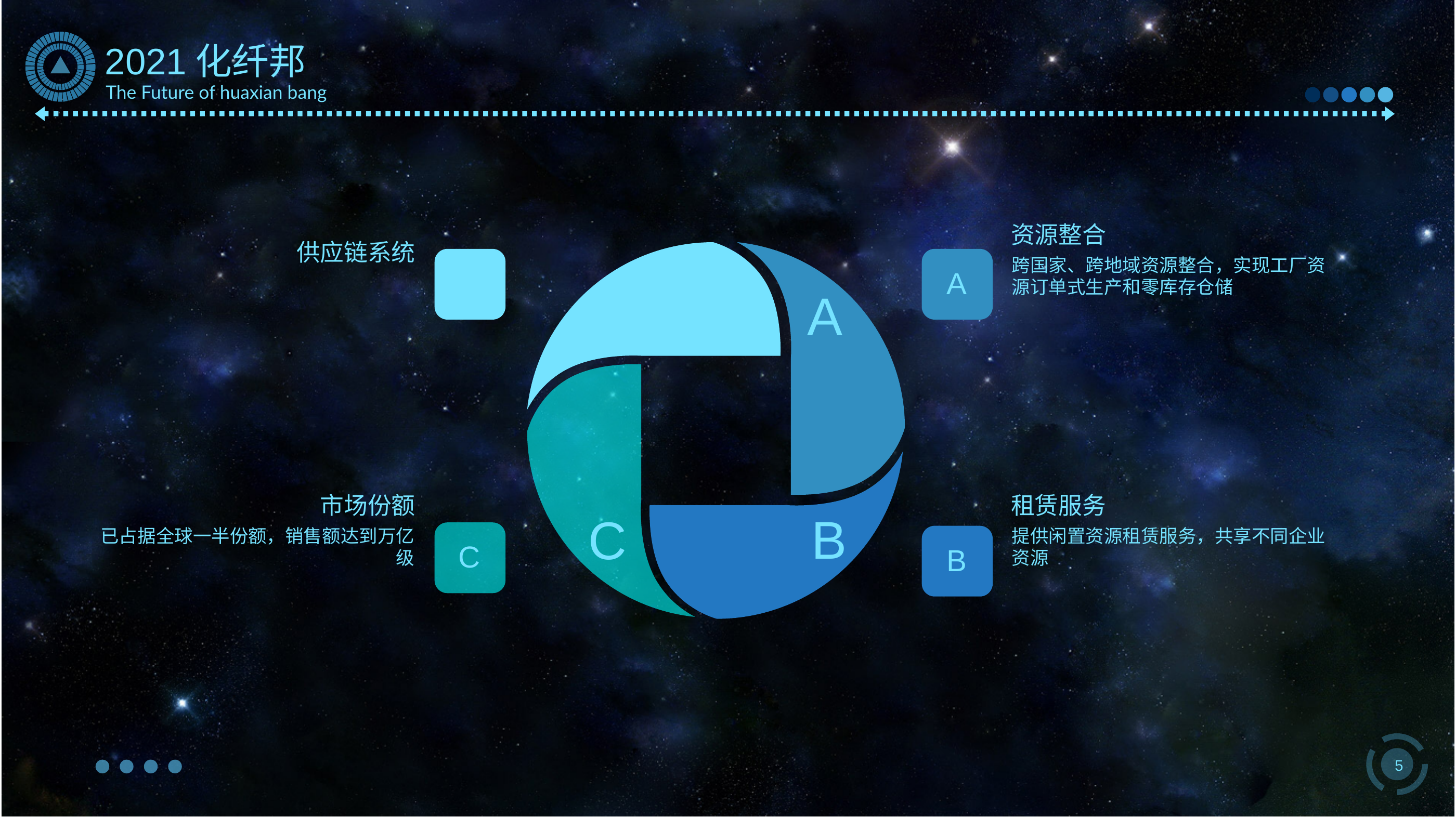

资源整合
跨国家、跨地域资源整合，实现工厂资源订单式生产和零库存仓储
供应链系统

A
Title Example

A

A

A

C

B
市场份额
已占据全球一半份额，销售额达到万亿级
租赁服务
提供闲置资源租赁服务，共享不同企业资源

C

B
5